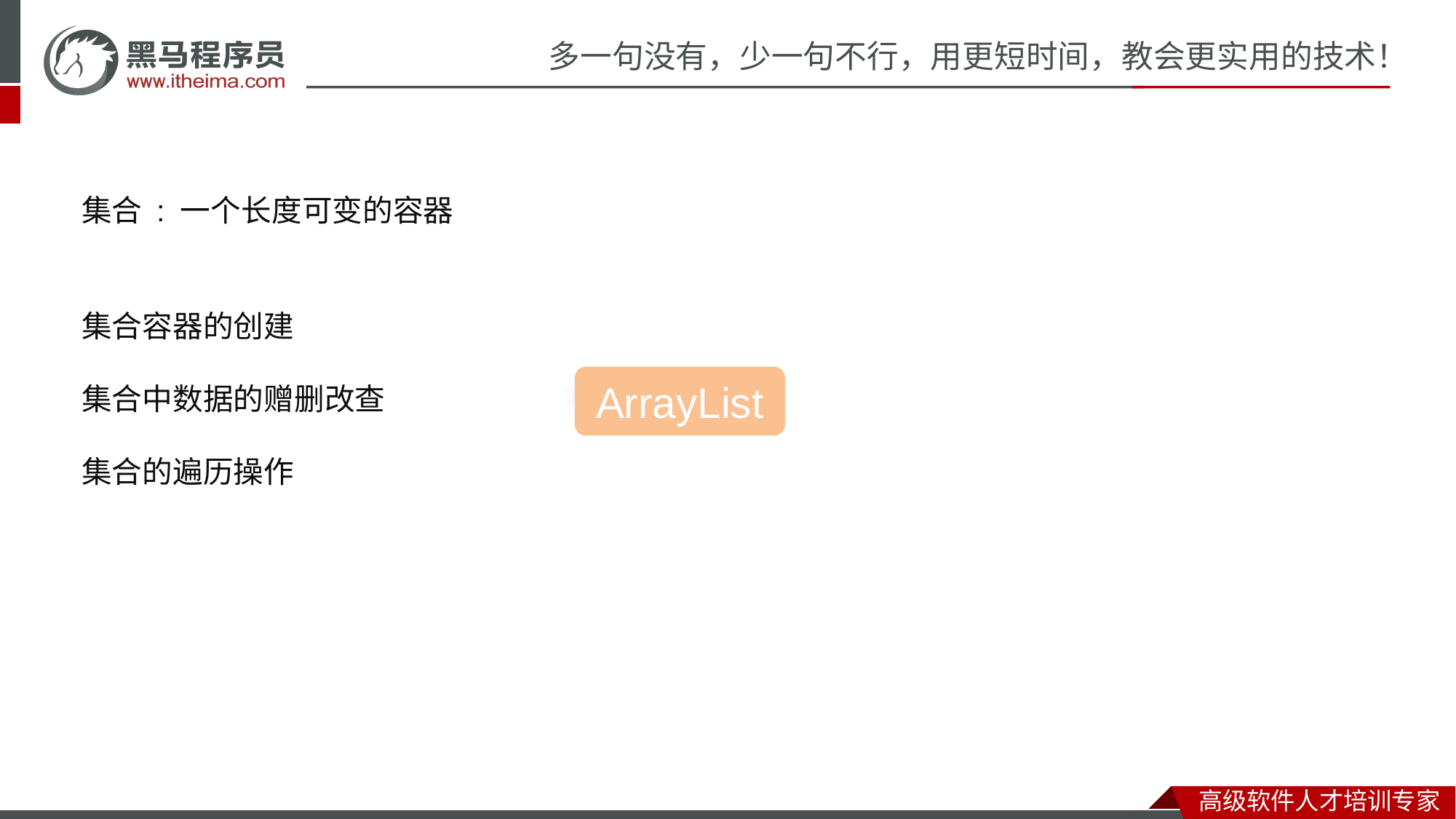

集合 : 一个长度可变的容器
集合容器的创建
集合中数据的赠删改查
集合的遍历操作
ArrayList